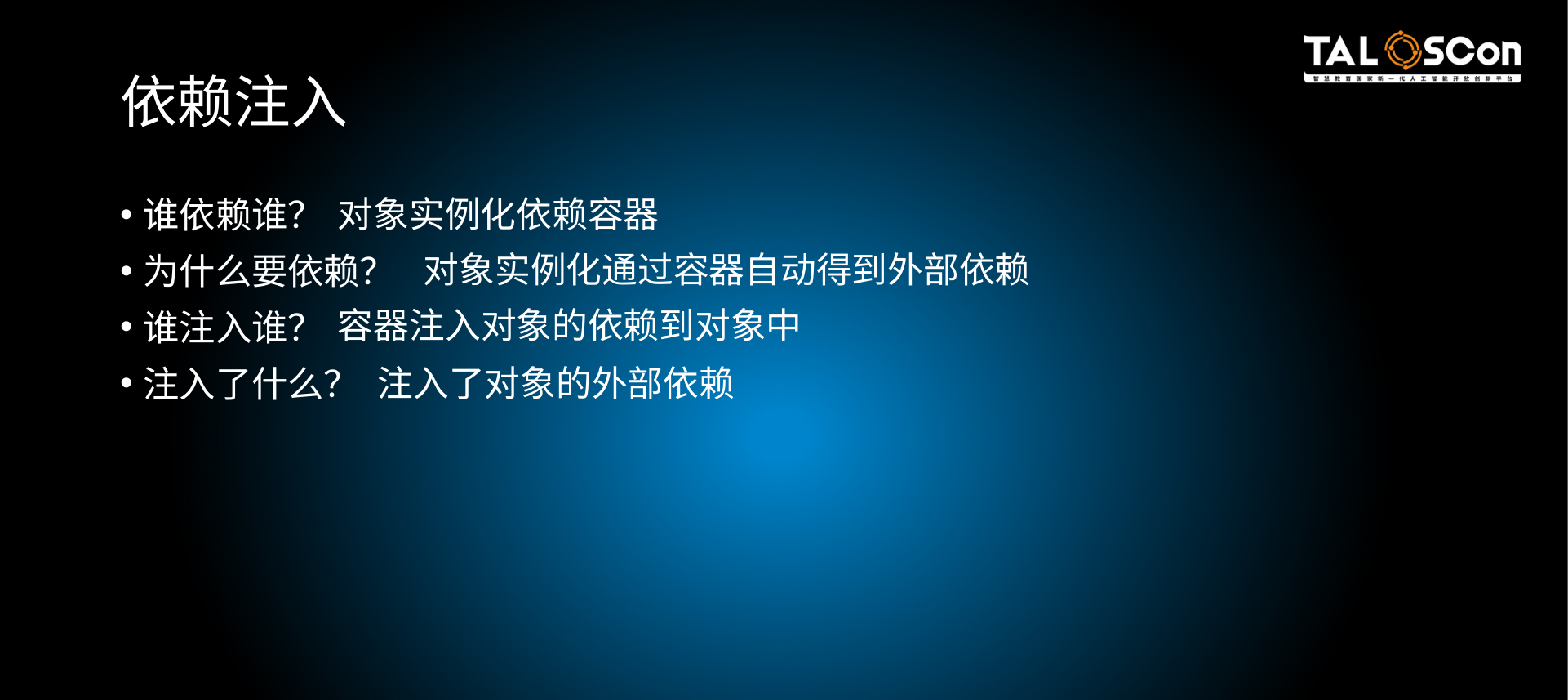

# 依赖注入
谁依赖谁？
为什么要依赖？
谁注入谁？
注入了什么？
对象实例化依赖容器
对象实例化通过容器自动得到外部依赖
容器注入对象的依赖到对象中
注入了对象的外部依赖